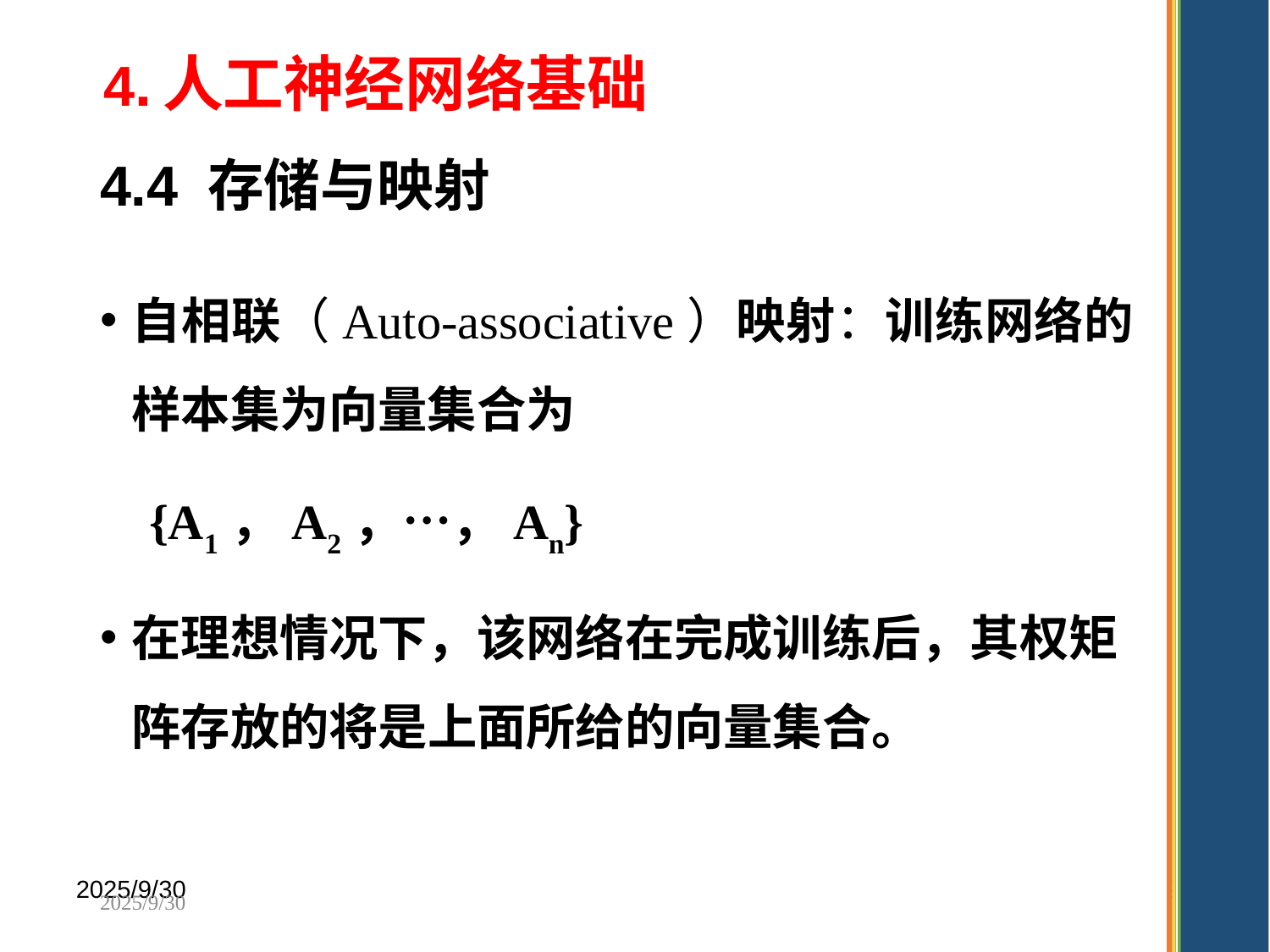

4.人工神经网络基础
4.4 存储与映射
自相联（Auto-associative）映射：训练网络的样本集为向量集合为
    {A1，A2，…，An}
在理想情况下，该网络在完成训练后，其权矩阵存放的将是上面所给的向量集合。
2025/9/30
96
2025/9/30